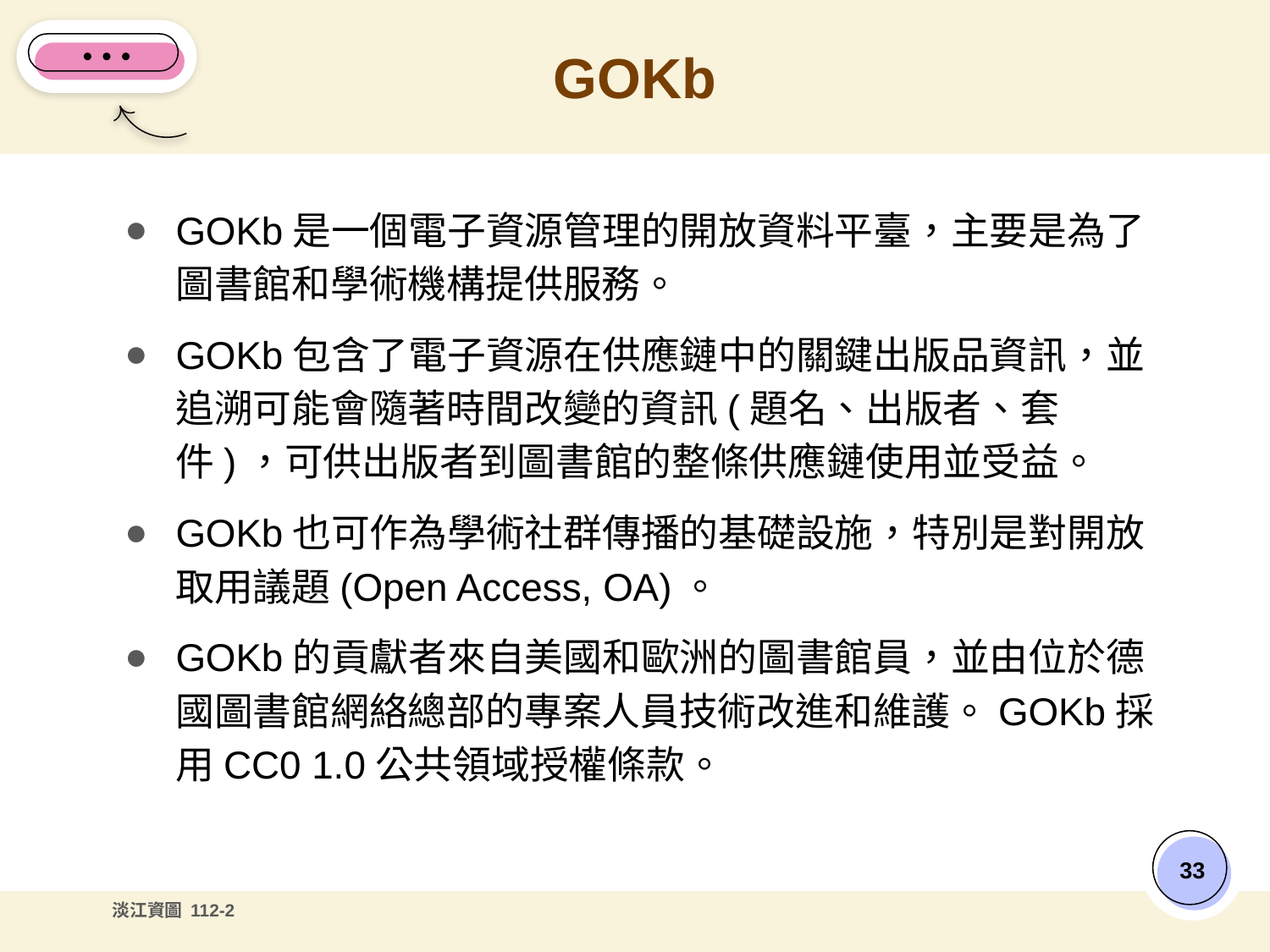

# GOKb
GOKb是一個電子資源管理的開放資料平臺，主要是為了圖書館和學術機構提供服務。
GOKb包含了電子資源在供應鏈中的關鍵出版品資訊，並追溯可能會隨著時間改變的資訊(題名、出版者、套件)，可供出版者到圖書館的整條供應鏈使用並受益。
GOKb也可作為學術社群傳播的基礎設施，特別是對開放取用議題(Open Access, OA)。
GOKb的貢獻者來自美國和歐洲的圖書館員，並由位於德國圖書館網絡總部的專案人員技術改進和維護。GOKb採用CC0 1.0公共領域授權條款。
33